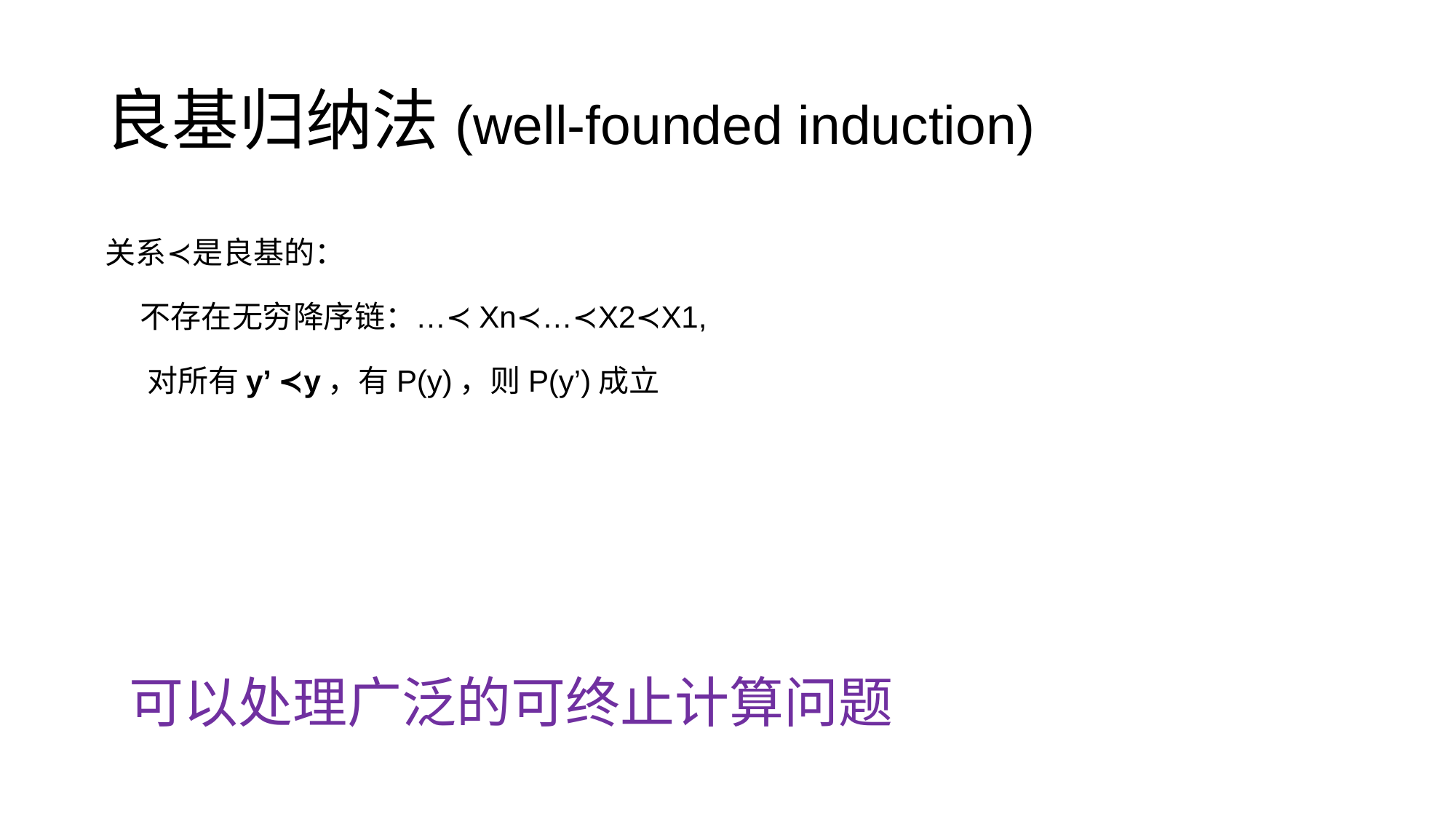

良基归纳法(well-founded induction)
关系≺是良基的：
    不存在无穷降序链：…≺Xn≺…≺X2≺X1,
    对所有y’ ≺y，有P(y)，则P(y’)成立
可以处理广泛的可终止计算问题